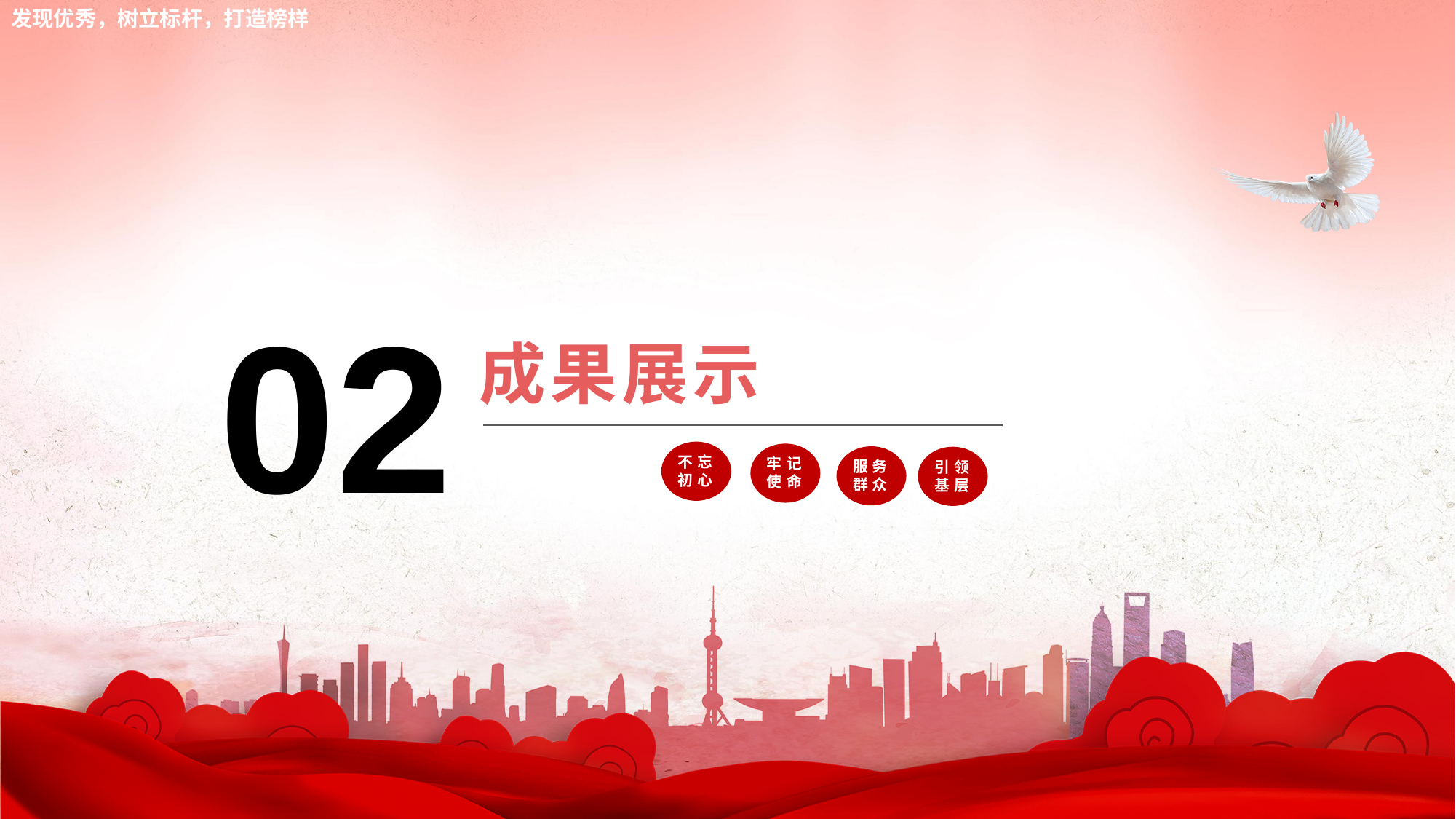

发现优秀，树立标杆，打造榜样
02
成果展示

不忘
初心

牢记
使命

服务群众

引领基层